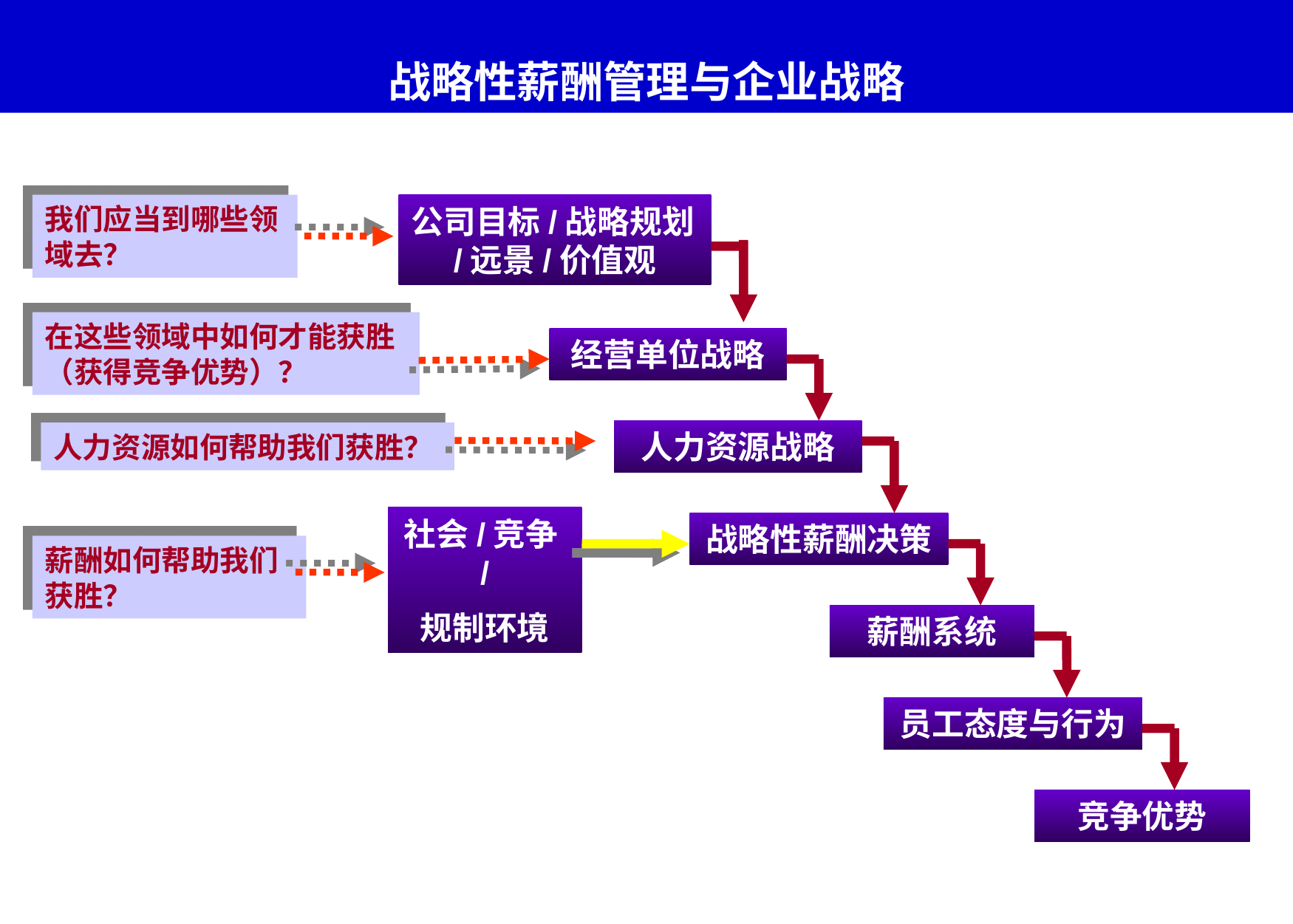

# 战略性薪酬管理与企业战略
我们应当到哪些领域去？
公司目标/战略规划/远景/价值观

在这些领域中如何才能获胜（获得竞争优势）？
经营单位战略

人力资源战略
人力资源如何帮助我们获胜？

社会/竞争/
规制环境
战略性薪酬决策
薪酬如何帮助我们获胜？

薪酬系统

员工态度与行为

竞争优势